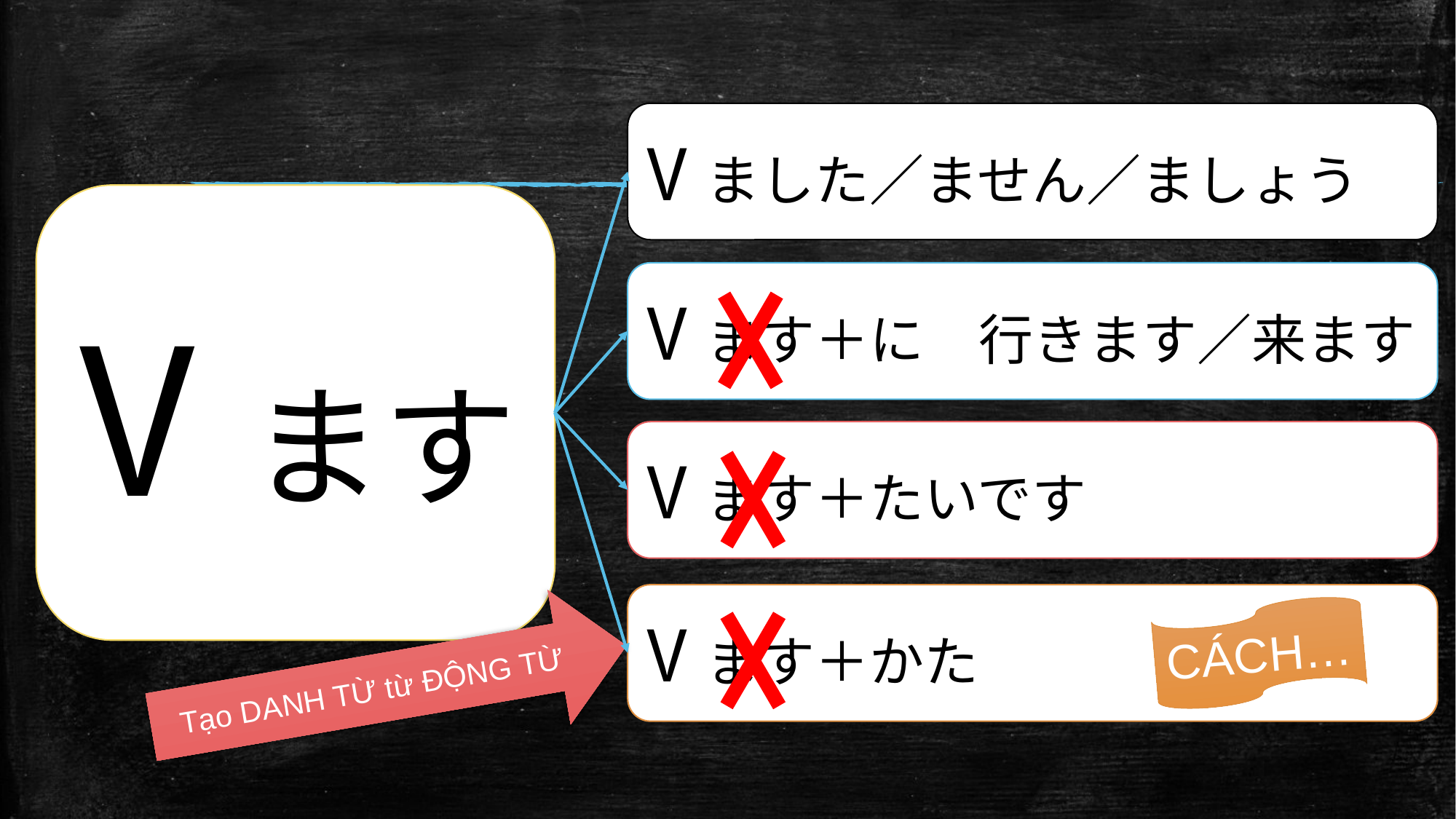

Vました／ません／ましょう
Vます

Vます＋に　行きます／来ます

Vます＋たいです

Vます＋かた
CÁCH…
Tạo DANH TỪ từ ĐỘNG TỪ